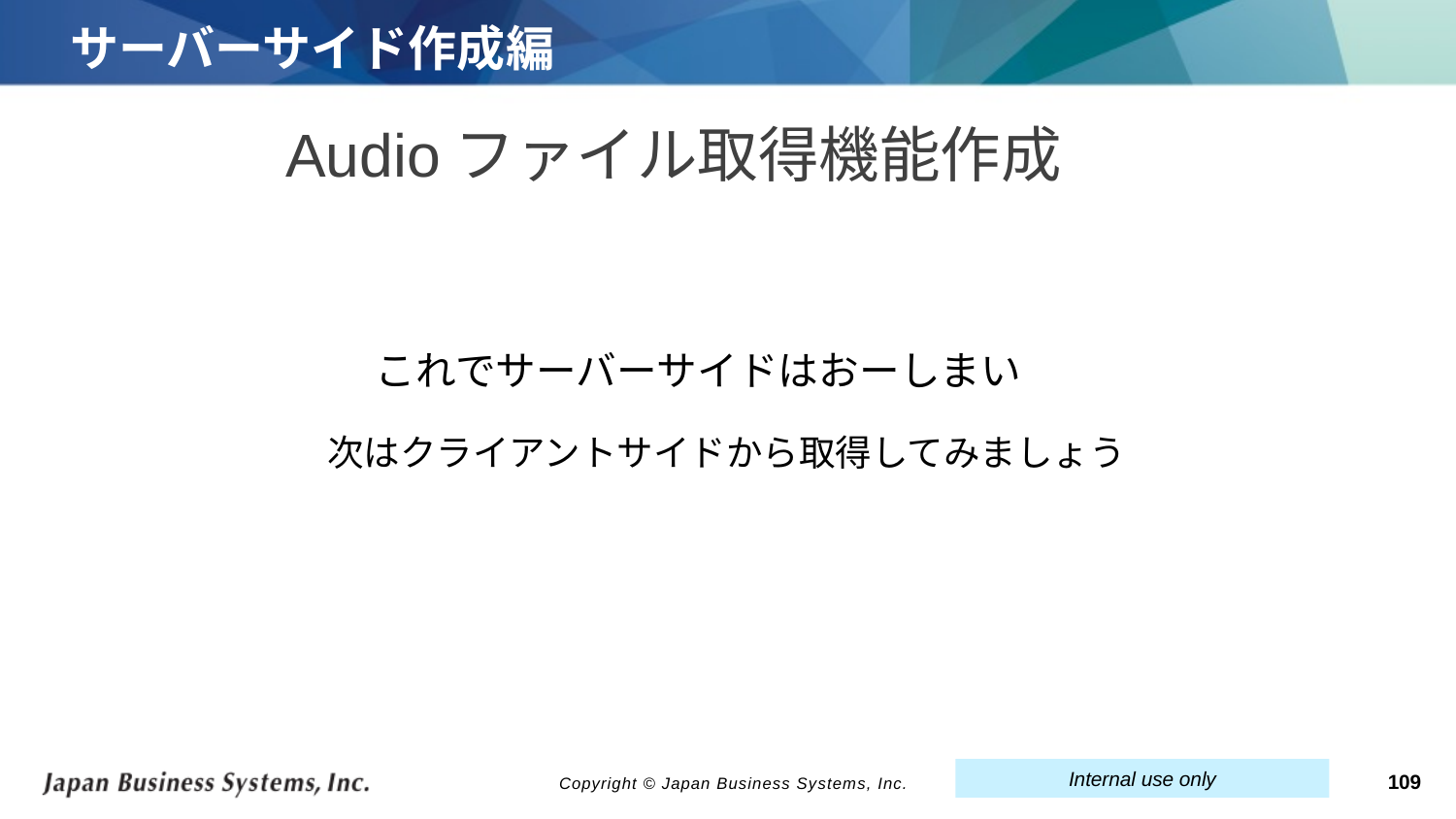

# サーバーサイド作成編
Audioファイル取得機能作成
これでサーバーサイドはおーしまい
次はクライアントサイドから取得してみましょう